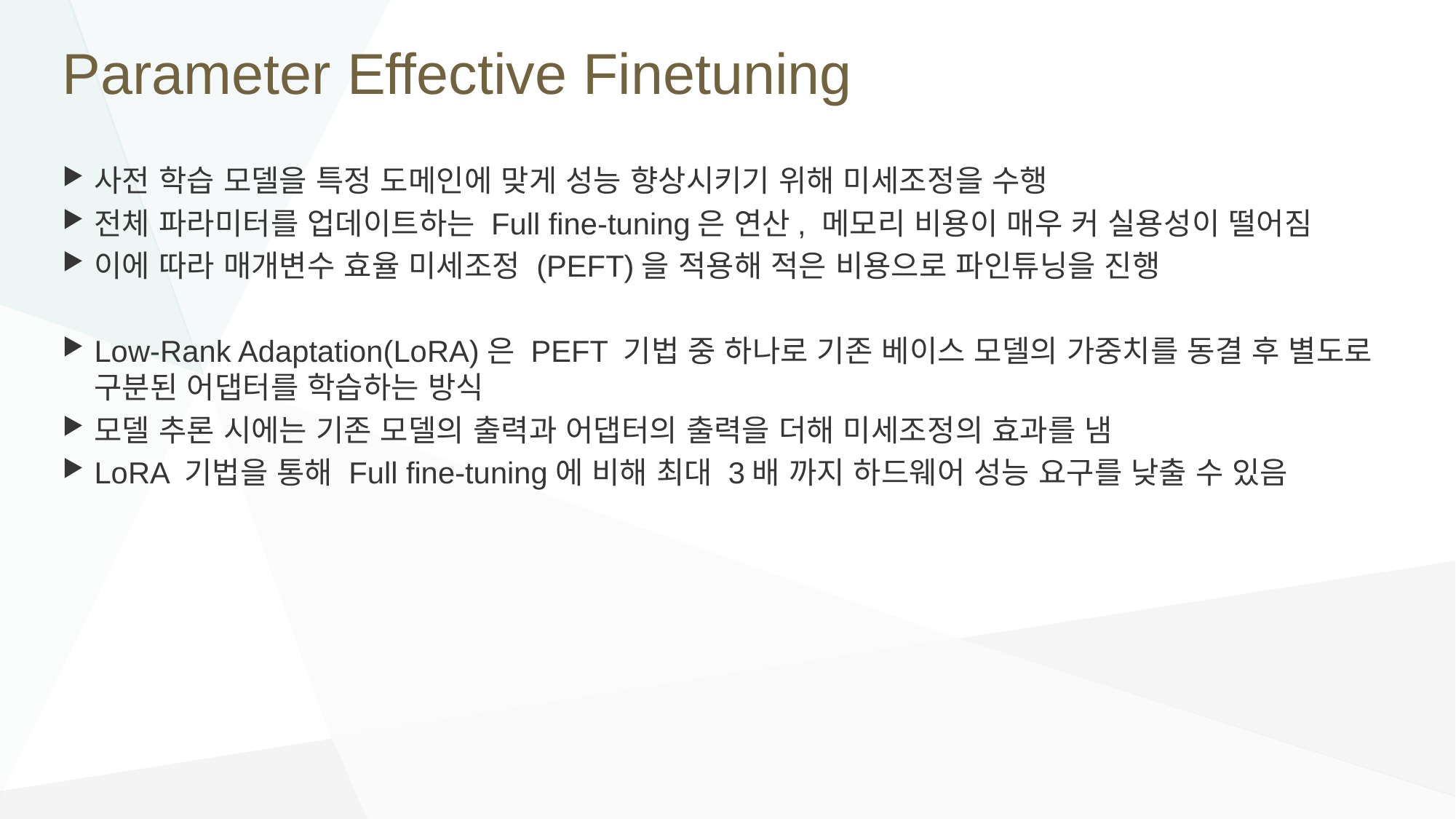

# Parameter Effective Finetuning
사전 학습 모델을 특정 도메인에 맞게 성능 향상시키기 위해 미세조정을 수행
전체 파라미터를 업데이트하는 Full fine-tuning은 연산, 메모리 비용이 매우 커 실용성이 떨어짐
이에 따라 매개변수 효율 미세조정 (PEFT)을 적용해 적은 비용으로 파인튜닝을 진행

Low-Rank Adaptation(LoRA)은 PEFT 기법 중 하나로 기존 베이스 모델의 가중치를 동결 후 별도로 구분된 어댑터를 학습하는 방식
모델 추론 시에는 기존 모델의 출력과 어댑터의 출력을 더해 미세조정의 효과를 냄
LoRA 기법을 통해 Full fine-tuning에 비해 최대 3배 까지 하드웨어 성능 요구를 낮출 수 있음